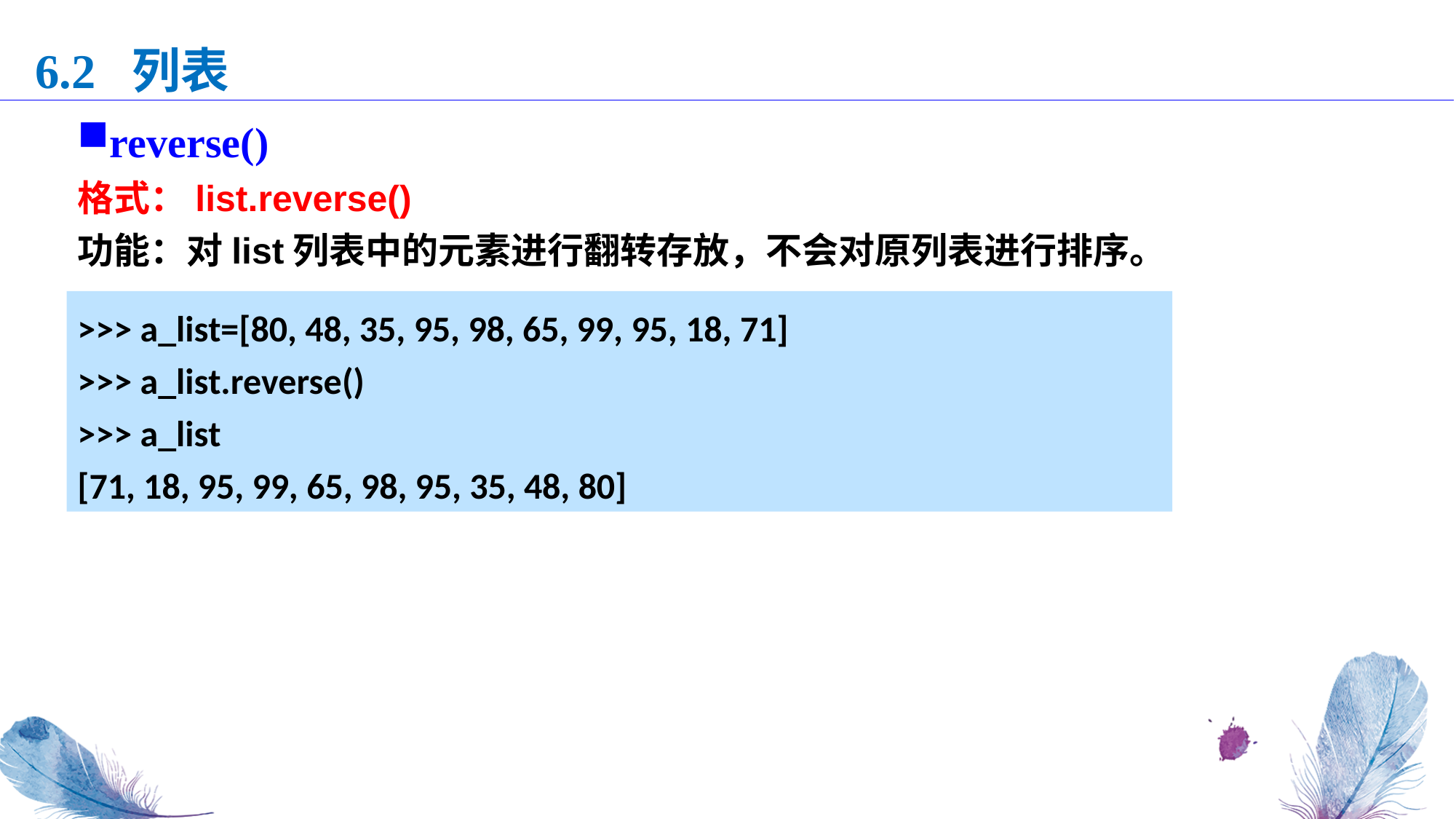

6.2  列表
reverse()
格式：list.reverse()
功能：对list列表中的元素进行翻转存放，不会对原列表进行排序。
>>> a_list=[80, 48, 35, 95, 98, 65, 99, 95, 18, 71]
>>> a_list.reverse()
>>> a_list
[71, 18, 95, 99, 65, 98, 95, 35, 48, 80]